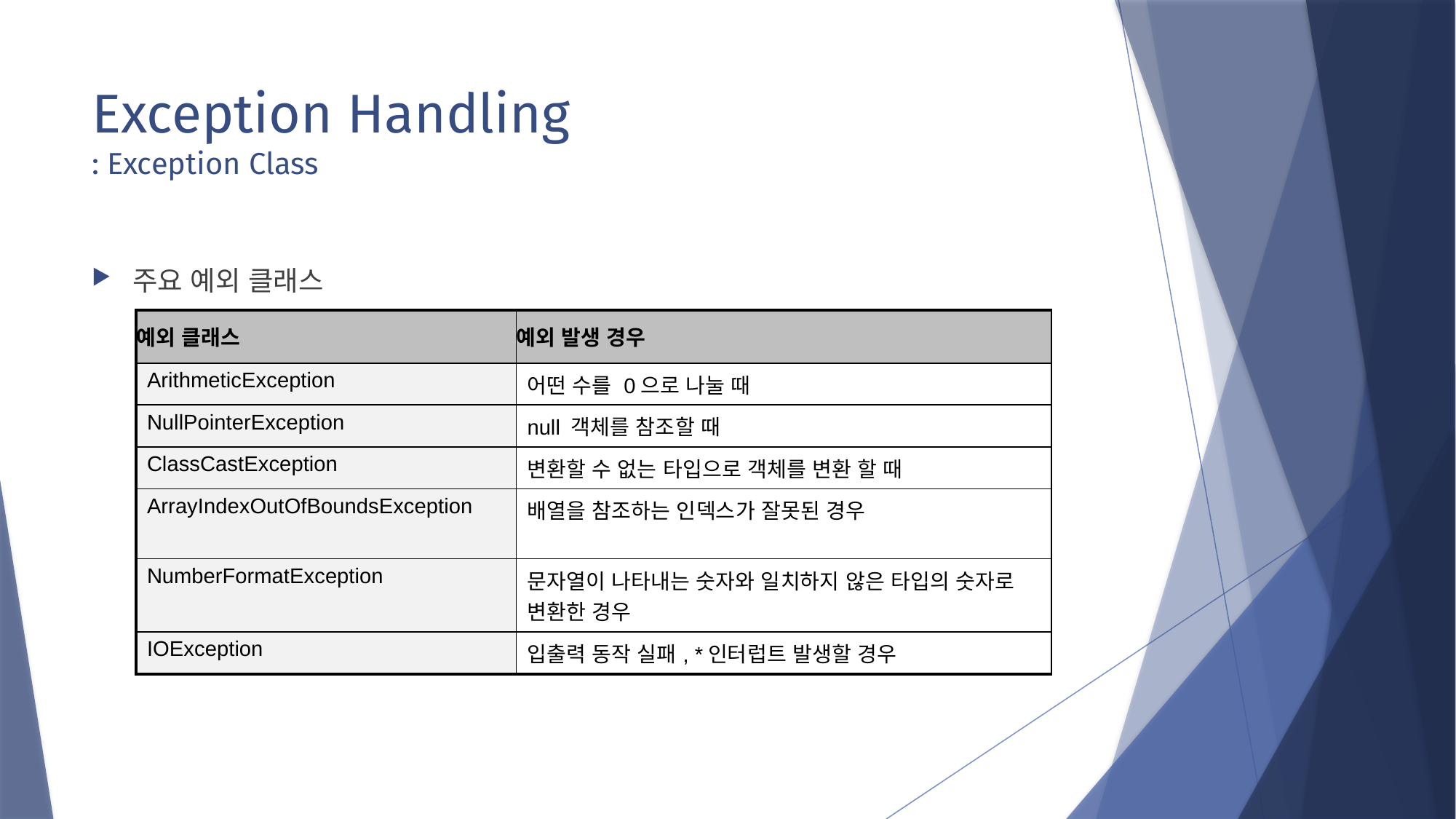

# Exception Handling : Exception Class
주요 예외 클래스
| 예외 클래스 | 예외 발생 경우 |
| --- | --- |
| ArithmeticException | 어떤 수를 0으로 나눌 때 |
| NullPointerException | null 객체를 참조할 때 |
| ClassCastException | 변환할 수 없는 타입으로 객체를 변환 할 때 |
| ArrayIndexOutOfBoundsException | 배열을 참조하는 인덱스가 잘못된 경우 |
| NumberFormatException | 문자열이 나타내는 숫자와 일치하지 않은 타입의 숫자로 변환한 경우 |
| IOException | 입출력 동작 실패, \*인터럽트 발생할 경우 |